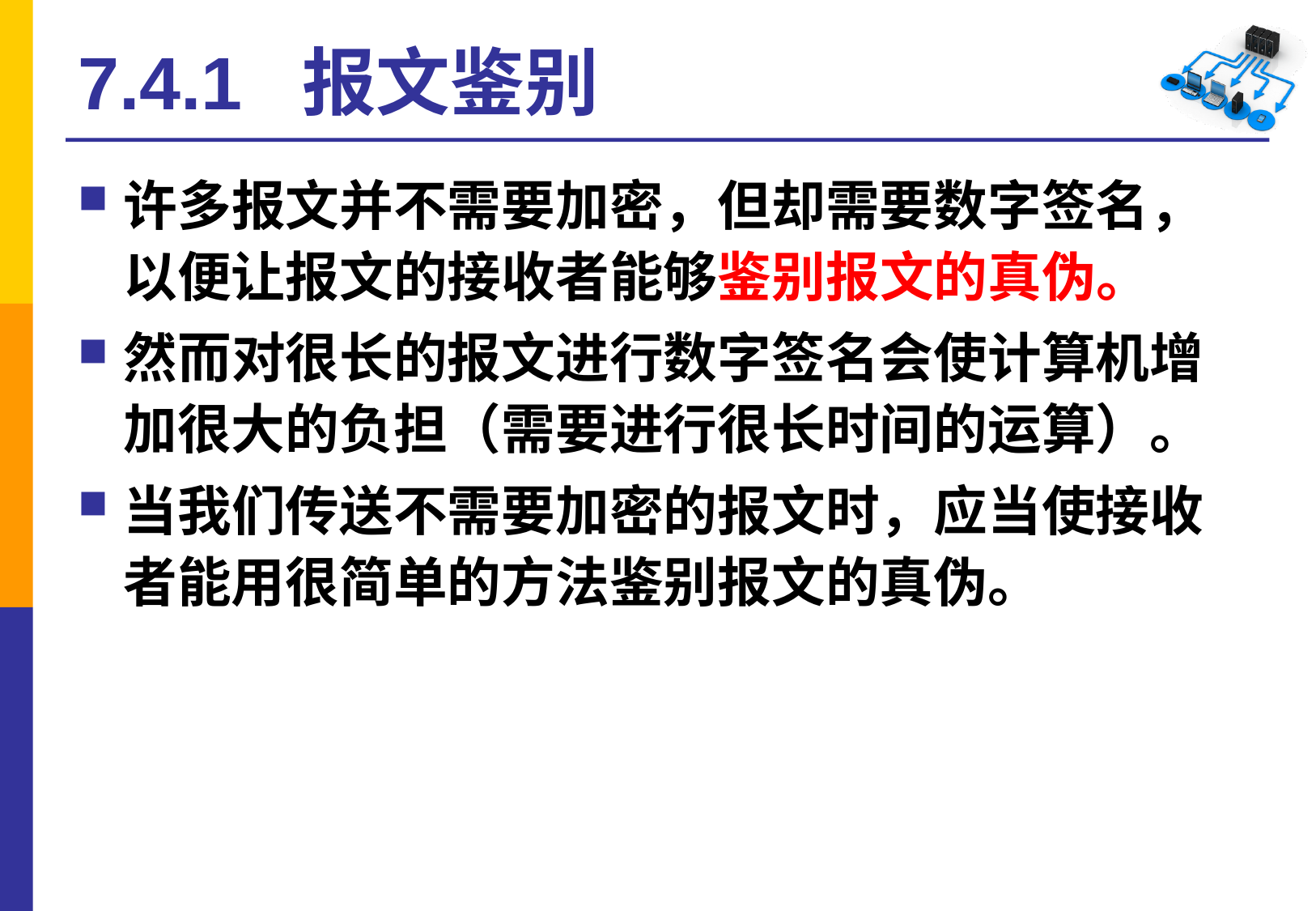

# 7.4.1  报文鉴别
许多报文并不需要加密，但却需要数字签名，以便让报文的接收者能够鉴别报文的真伪。
然而对很长的报文进行数字签名会使计算机增加很大的负担（需要进行很长时间的运算）。
当我们传送不需要加密的报文时，应当使接收者能用很简单的方法鉴别报文的真伪。